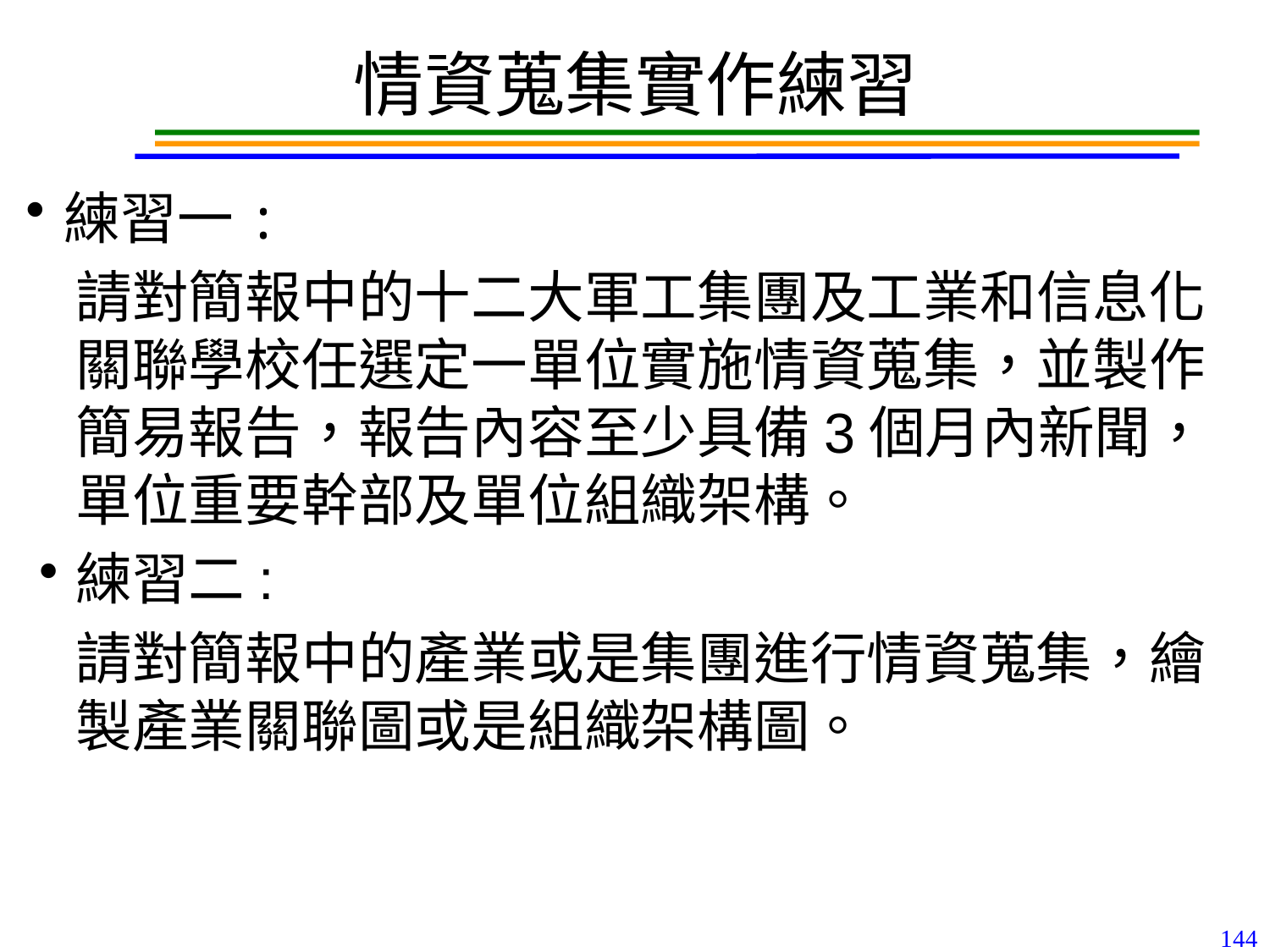

# 情資蒐集實作練習
練習一:
請對簡報中的十二大軍工集團及工業和信息化關聯學校任選定一單位實施情資蒐集，並製作簡易報告，報告內容至少具備3個月內新聞，單位重要幹部及單位組織架構。
練習二:
請對簡報中的產業或是集團進行情資蒐集，繪製產業關聯圖或是組織架構圖。

144